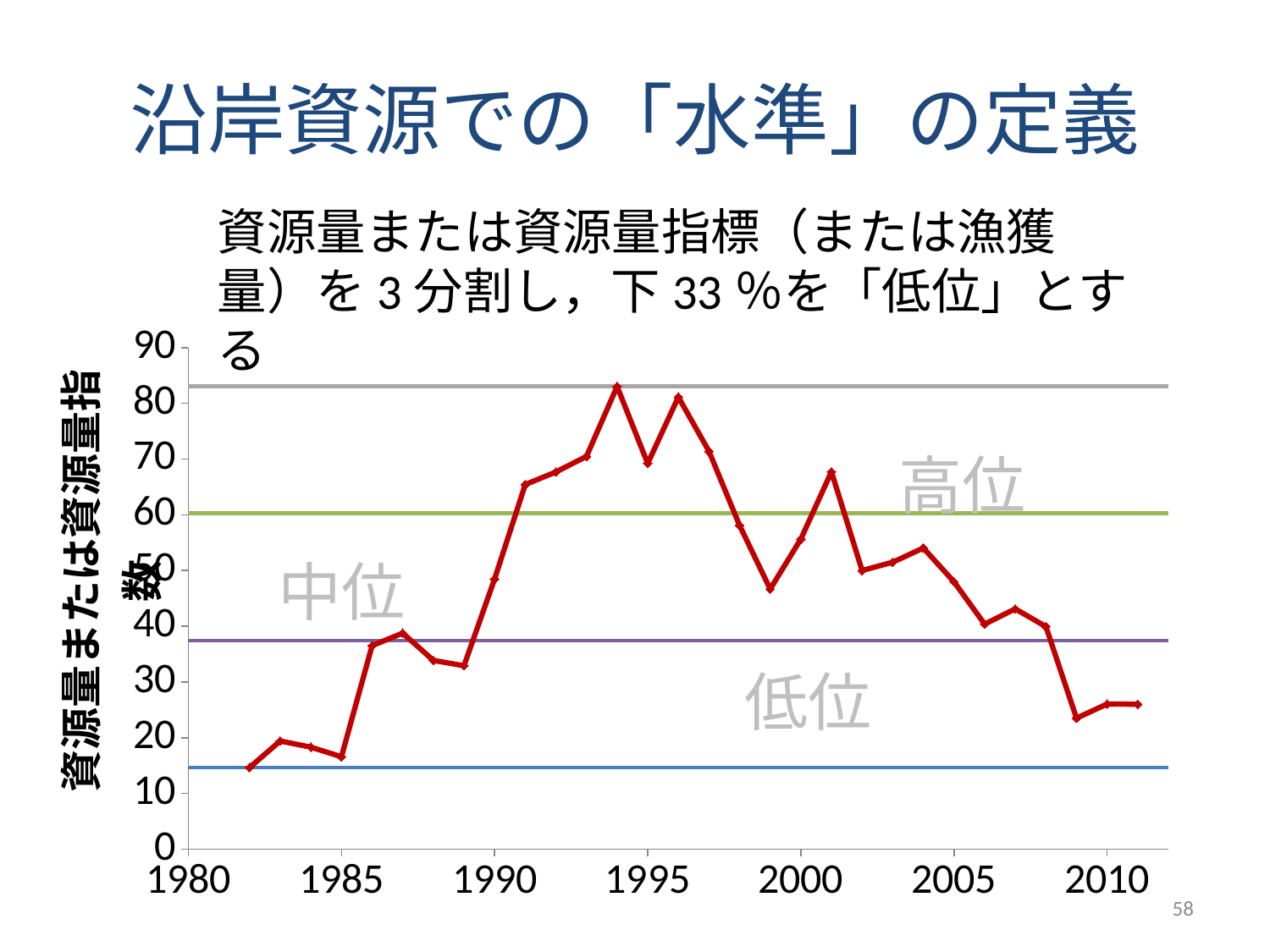

# 沿岸資源での「水準」の定義
資源量または資源量指標（または漁獲量）を3分割し，下33％を「低位」とする

### Chart

| Category |  |  |  |  |  |
|---|---|---|---|---|---|
高位
中位
低位
58